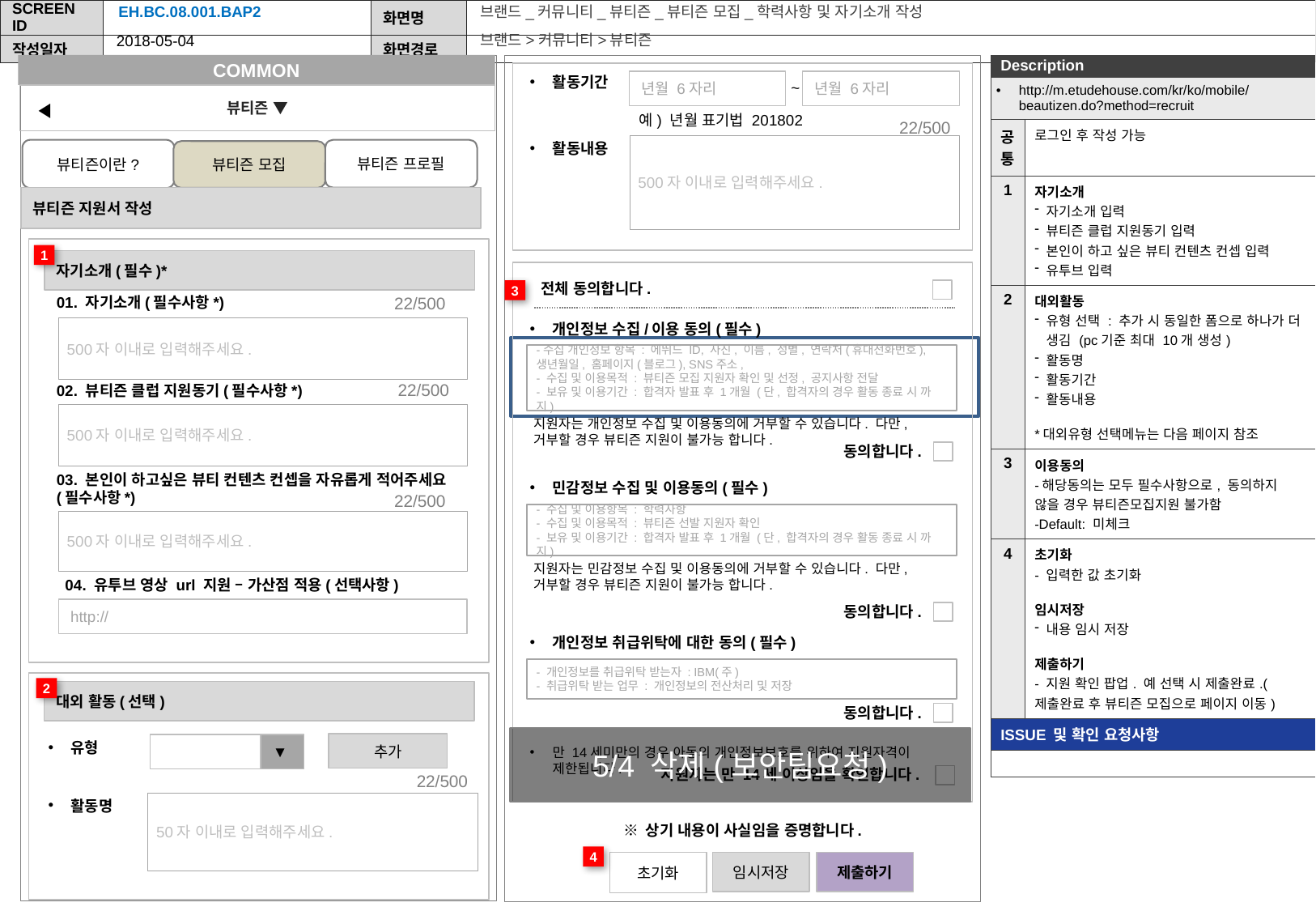

5/4
개인정보동의문구 수정(보안팀검토)

4/23
개인정보수집이용동의 추가
EH.BC.08.001.BAP2
브랜드_커뮤니티_뷰티즌_뷰티즌 모집_학력사항 및 자기소개 작성
브랜드>커뮤니티>뷰티즌
2018-05-04
COMMON
| Description |  |
| --- | --- |
| http://m.etudehouse.com/kr/ko/mobile/beautizen.do?method=recruit |  |
| 공통 | 로그인 후 작성 가능 |
| 1 | 자기소개 자기소개 입력 뷰티즌 클럽 지원동기 입력 본인이 하고 싶은 뷰티 컨텐츠 컨셉 입력 유투브 입력 |
| 2 | 대외활동 유형 선택 : 추가 시 동일한 폼으로 하나가 더 생김 (pc기준 최대 10개 생성) 활동명 활동기간 활동내용 \*대외유형 선택메뉴는 다음 페이지 참조 |
| 3 | 이용동의 -해당동의는 모두 필수사항으로, 동의하지 않을 경우 뷰티즌모집지원 불가함 -Default: 미체크 |
| 4 | 초기화 - 입력한 값 초기화 임시저장 내용 임시 저장 제출하기 - 지원 확인 팝업. 예 선택 시 제출완료.(제출완료 후 뷰티즌 모집으로 페이지 이동) |
| ISSUE 및 확인 요청사항 |  |
|  |  |

활동기간
년월 6자리
년월 6자리
~
뷰티즌 ▼
◀
예) 년월 표기법 201802
22/500
활동내용
500자 이내로 입력해주세요.
뷰티즌이란?
뷰티즌 프로필
뷰티즌 모집
뷰티즌 지원서 작성

1
자기소개(필수)*

전체 동의합니다.
3

22/500
01. 자기소개(필수사항*)
개인정보 수집/이용 동의(필수)
500자 이내로 입력해주세요.

-수집 개인정보 항목 : 에뛰드 ID, 사진, 이름, 성별, 연락처(휴대전화번호), 생년월일, 홈페이지(블로그), SNS주소,
- 수집 및 이용목적 : 뷰티즌 모집 지원자 확인 및 선정, 공지사항 전달
- 보유 및 이용기간 : 합격자 발표 후 1개월 (단, 합격자의 경우 활동 종료 시 까지)
22/500
02. 뷰티즌 클럽 지원동기(필수사항*)
500자 이내로 입력해주세요.
지원자는 개인정보 수집 및 이용동의에 거부할 수 있습니다. 다만, 거부할 경우 뷰티즌 지원이 불가능 합니다.
동의합니다.

03. 본인이 하고싶은 뷰티 컨텐츠 컨셉을 자유롭게 적어주세요 (필수사항*)
민감정보 수집 및 이용동의(필수)
22/500
- 수집 및 이용항목 : 학력사항
- 수집 및 이용목적 : 뷰티즌 선발 지원자 확인
- 보유 및 이용기간 : 합격자 발표 후 1개월 (단, 합격자의 경우 활동 종료 시 까지)
500자 이내로 입력해주세요.
지원자는 민감정보 수집 및 이용동의에 거부할 수 있습니다. 다만, 거부할 경우 뷰티즌 지원이 불가능 합니다.
04. 유투브 영상 url 지원 – 가산점 적용(선택사항)
동의합니다.

http://
개인정보 취급위탁에 대한 동의(필수)
- 개인정보를 취급위탁 받는자 : IBM(주)
- 취급위탁 받는 업무 : 개인정보의 전산처리 및 저장

2
대외 활동(선택)
동의합니다.

5/4 삭제(보안팀요청)
유형
추가
▼

만 14세미만의 경우 아동의 개인정보보호를 위하여 지원자격이 제한됩니다.
지원자는 만 14세 이상임을 확인합니다.

22/500
활동명
50자 이내로 입력해주세요.
※ 상기 내용이 사실임을 증명합니다.
4
임시저장
제출하기
초기화